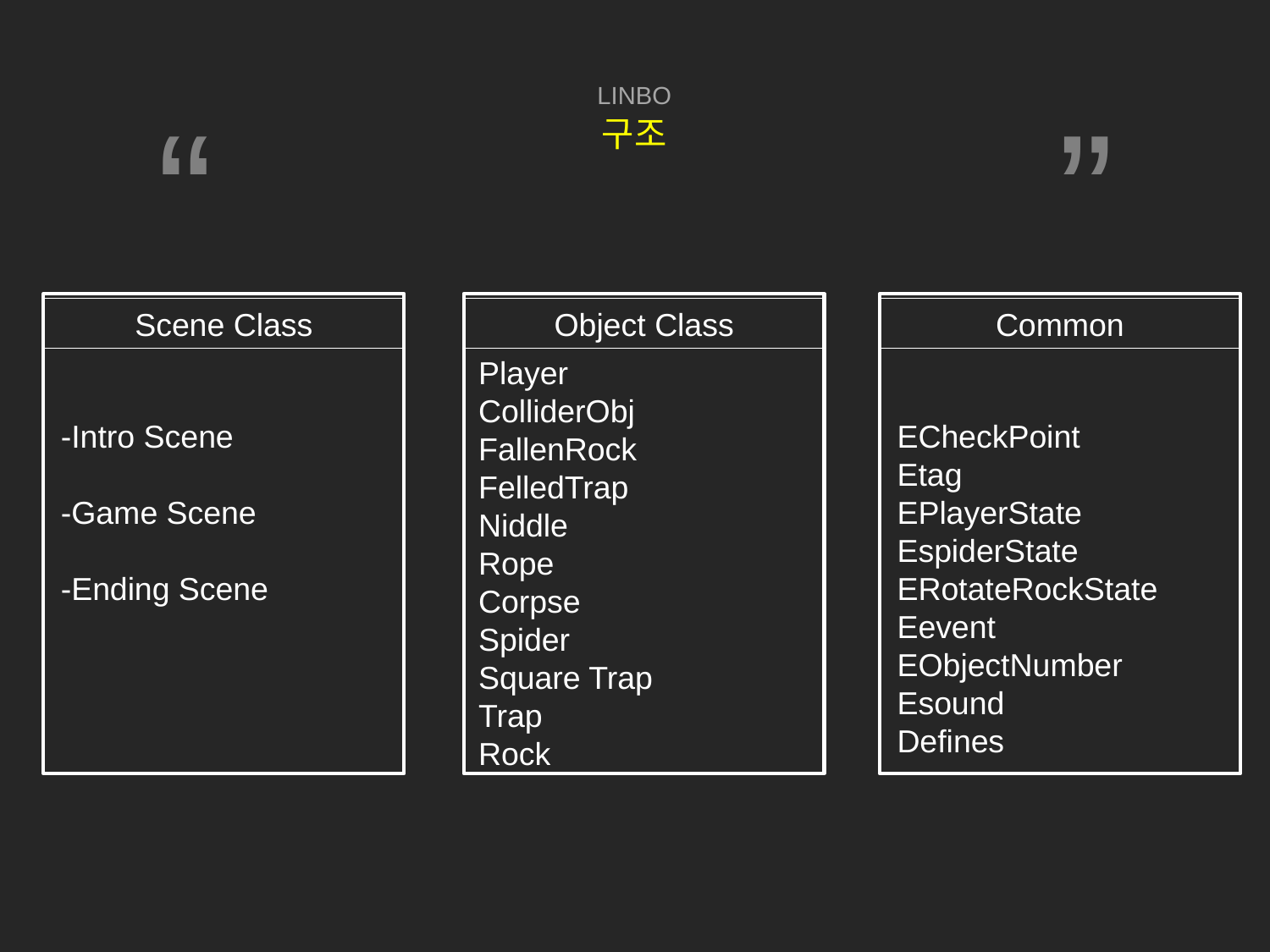

LINBO
구조
“                  ”

Scene Class
-Intro Scene

-Game Scene

-Ending Scene

Object Class
Player
ColliderObj
FallenRock
FelledTrap
Niddle
Rope
Corpse
Spider
Square Trap
Trap
Rock

Common
ECheckPoint
Etag
EPlayerState
EspiderState
ERotateRockState
Eevent
EObjectNumber
Esound
Defines